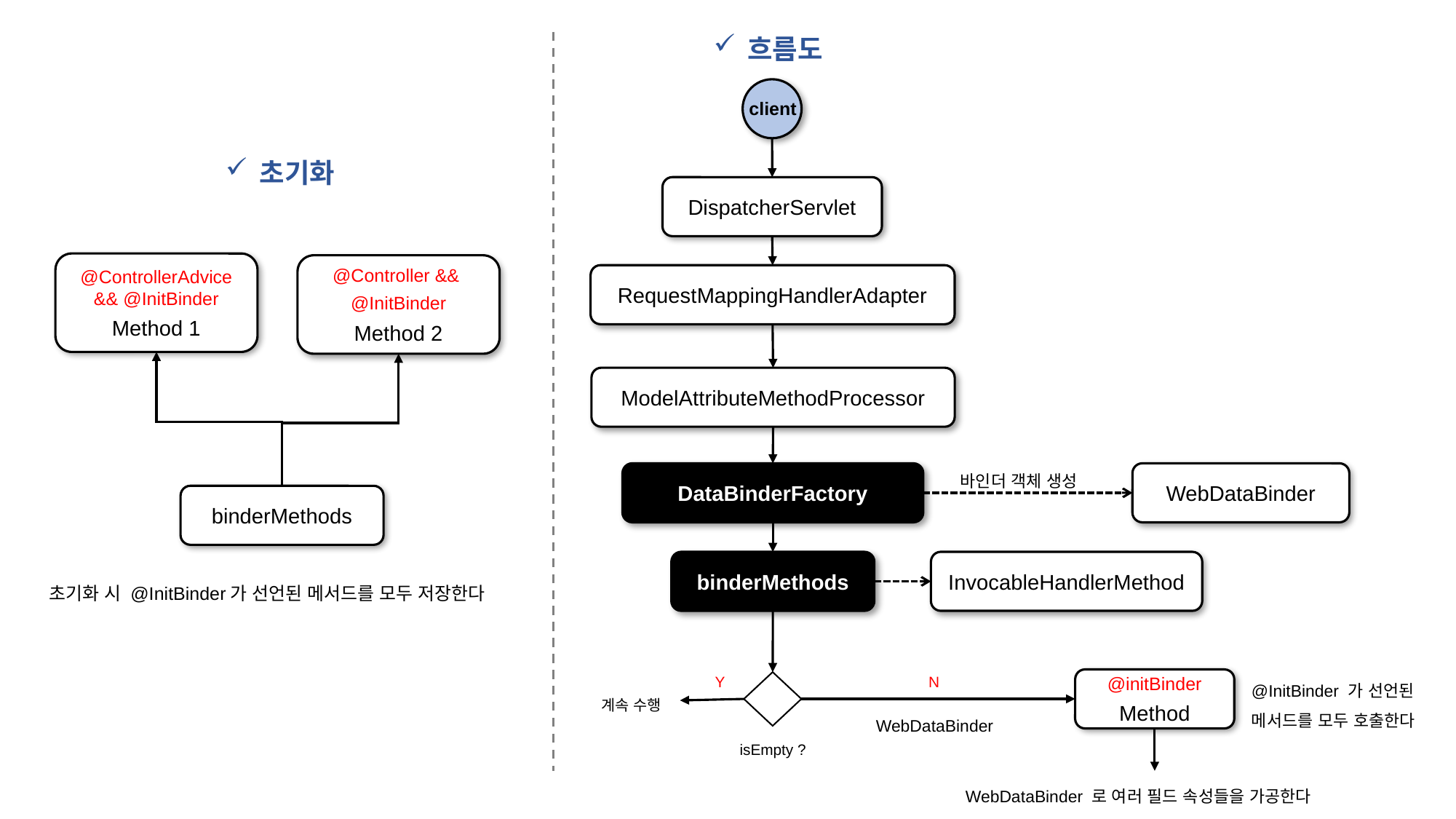

흐름도

client
초기화
DispatcherServlet
@ControllerAdvice && @InitBinder
Method 1
@Controller &&
@InitBinder
Method 2
RequestMappingHandlerAdapter
ModelAttributeMethodProcessor
바인더 객체 생성
WebDataBinder
DataBinderFactory
binderMethods
binderMethods
InvocableHandlerMethod
초기화 시 @InitBinder가 선언된 메서드를 모두 저장한다
Y
N
@InitBinder 가 선언된 메서드를 모두 호출한다
@initBinder
Method

계속 수행
WebDataBinder
isEmpty ?
WebDataBinder 로 여러 필드 속성들을 가공한다